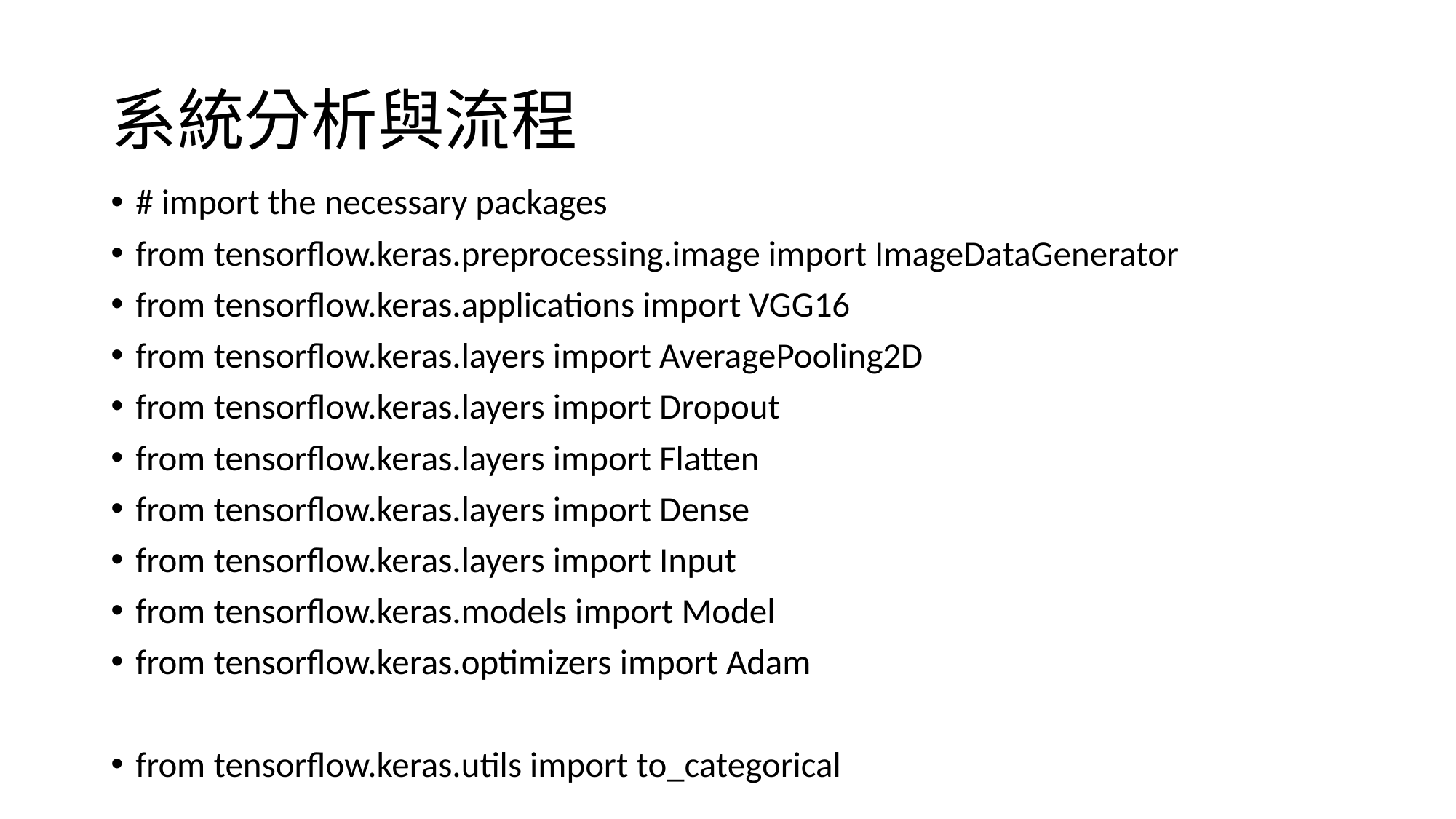

# 系統分析與流程
# import the necessary packages
from tensorflow.keras.preprocessing.image import ImageDataGenerator
from tensorflow.keras.applications import VGG16
from tensorflow.keras.layers import AveragePooling2D
from tensorflow.keras.layers import Dropout
from tensorflow.keras.layers import Flatten
from tensorflow.keras.layers import Dense
from tensorflow.keras.layers import Input
from tensorflow.keras.models import Model
from tensorflow.keras.optimizers import Adam

from tensorflow.keras.utils import to_categorical